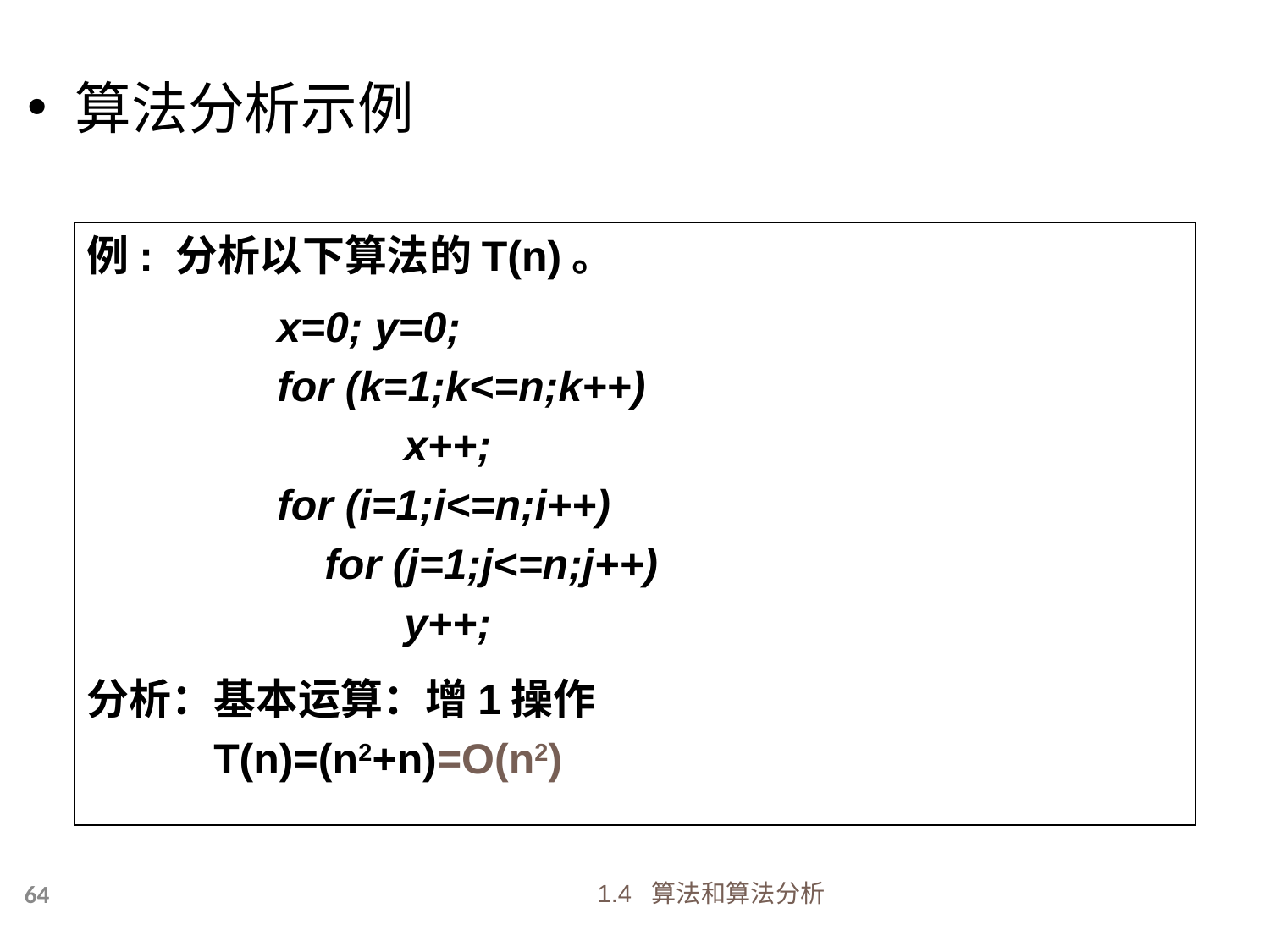

算法分析示例

例: 分析以下算法的T(n)。
	x=0; y=0;
	for (k=1;k<=n;k++)
     		x++;
	for (i=1;i<=n;i++)
	    for (j=1;j<=n;j++)
     		y++;
分析：基本运算：增1操作
	T(n)=(n2+n)=O(n2)
1.4  算法和算法分析
64